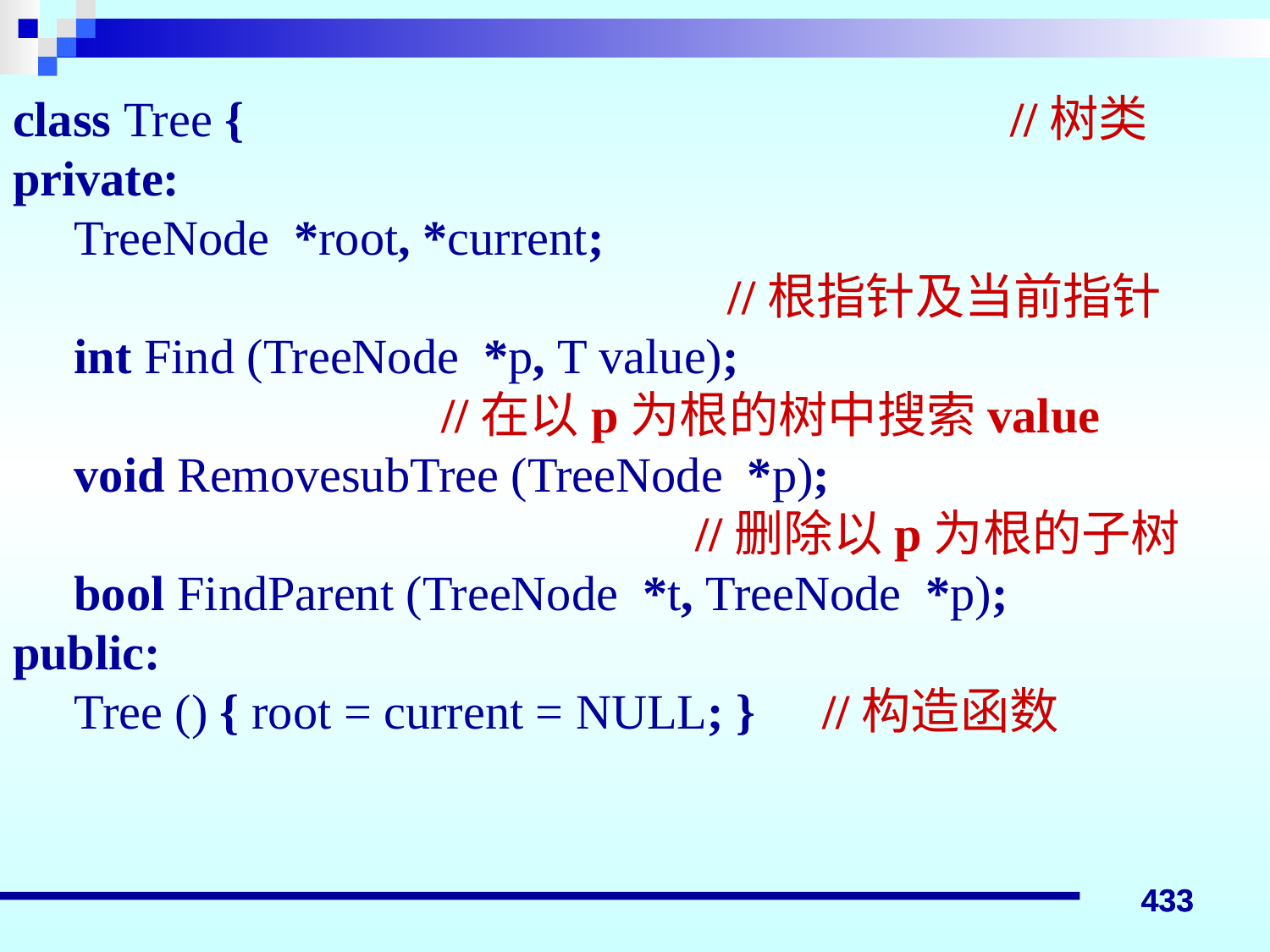

class Tree {			                                    //树类
private:
     TreeNode  *root, *current;
     				             //根指针及当前指针
     int Find (TreeNode  *p, T value);
            			//在以p为根的树中搜索value
     void RemovesubTree (TreeNode  *p);
                                     		//删除以p为根的子树
     bool FindParent (TreeNode  *t, TreeNode  *p);
public:
     Tree () { root = current = NULL; }	//构造函数
433
433